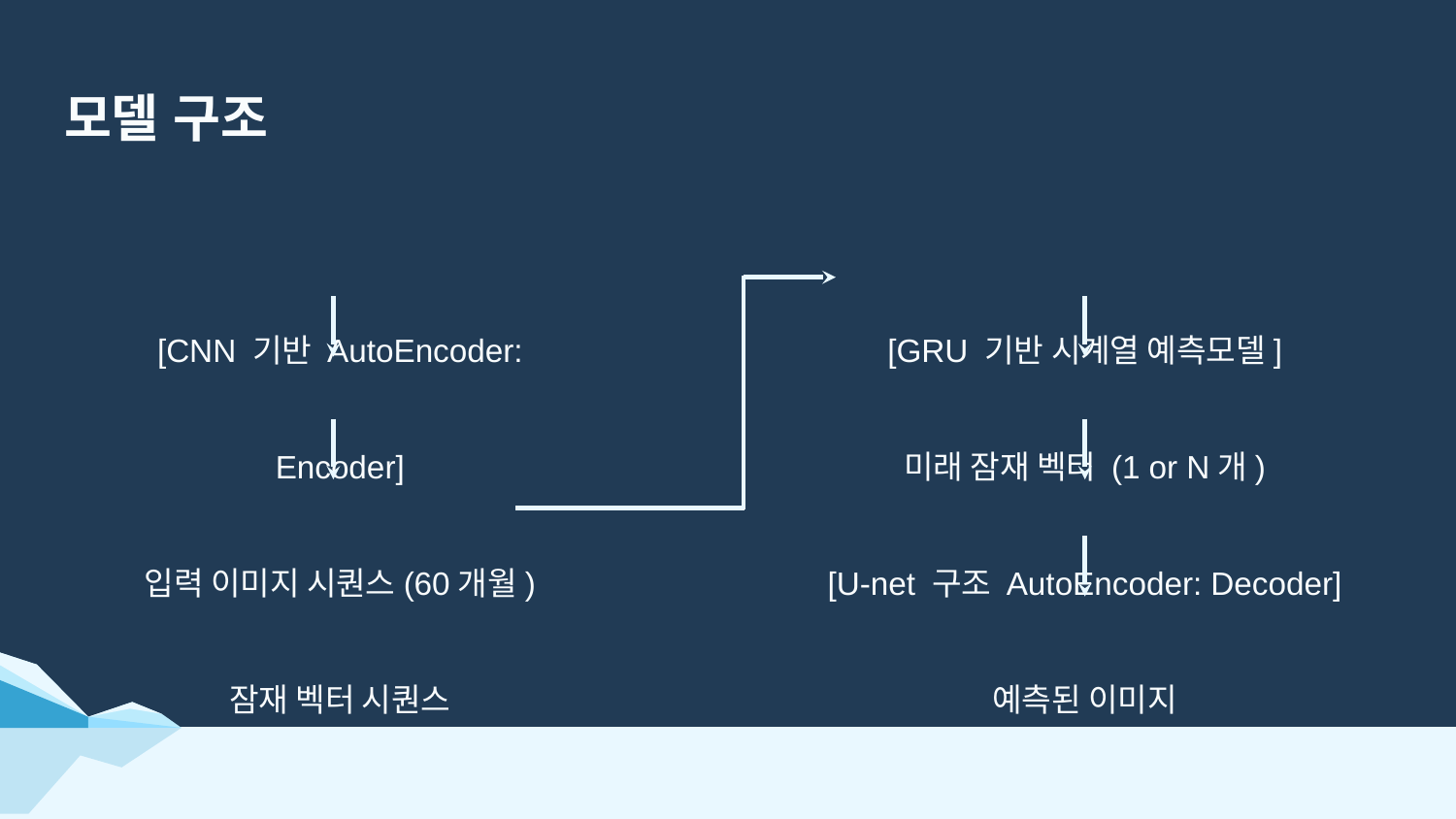

모델 구조
[CNN 기반 AutoEncoder: Encoder]
입력 이미지 시퀀스(60개월)
잠재 벡터 시퀀스
[GRU 기반 시계열 예측모델]
미래 잠재 벡터 (1 or N개)
[U-net 구조 AutoEncoder: Decoder]
예측된 이미지